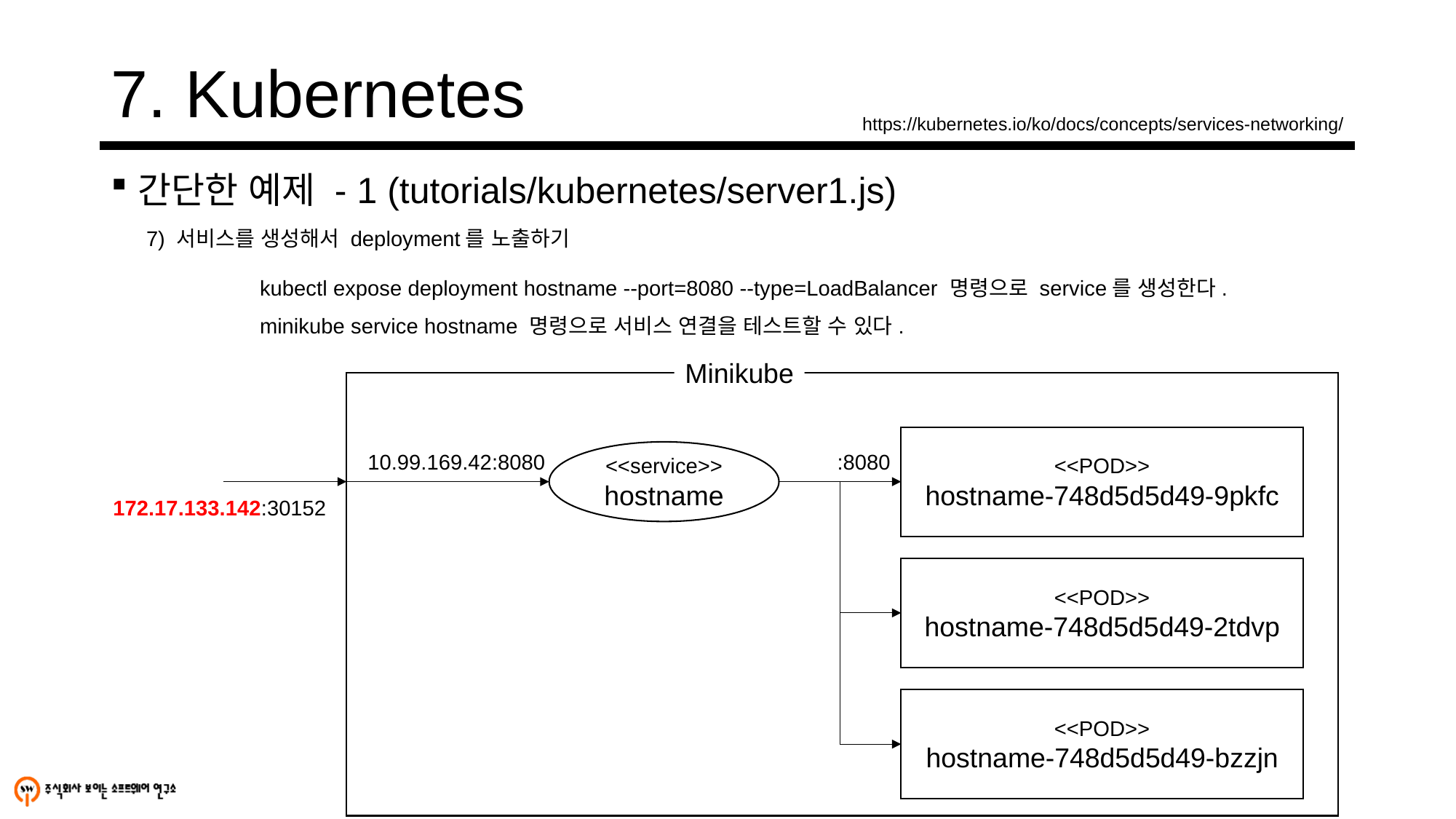

# 7. Kubernetes
https://kubernetes.io/ko/docs/concepts/services-networking/
간단한 예제 - 1 (tutorials/kubernetes/server1.js)
7) 서비스를 생성해서 deployment를 노출하기
kubectl expose deployment hostname --port=8080 --type=LoadBalancer 명령으로 service를 생성한다.
minikube service hostname 명령으로 서비스 연결을 테스트할 수 있다.
Minikube

<<POD>>
hostname-748d5d5d49-9pkfc
<<service>>
hostname
:8080
10.99.169.42:8080
172.17.133.142:30152
<<POD>>
hostname-748d5d5d49-2tdvp
<<POD>>
hostname-748d5d5d49-bzzjn